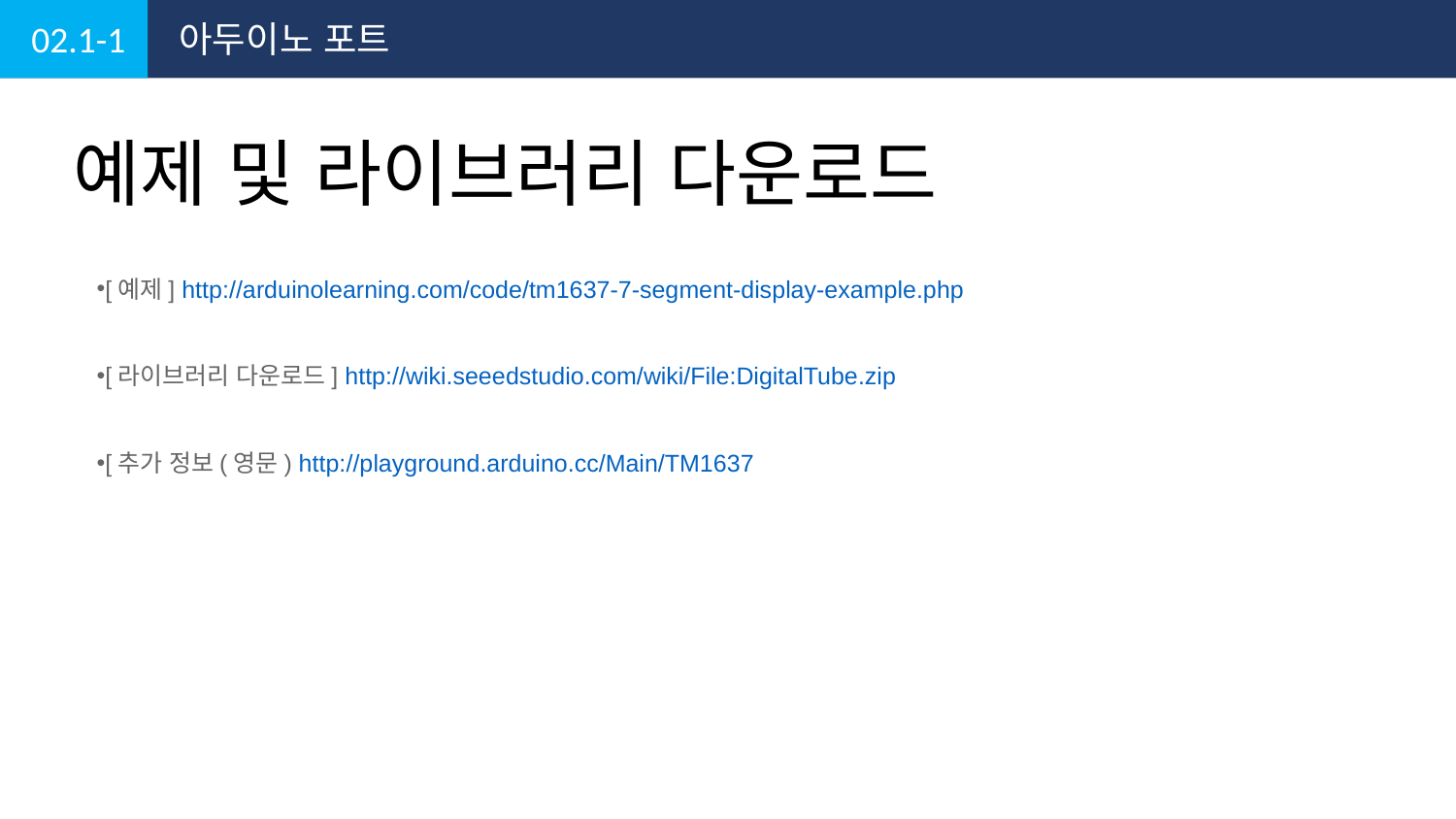

02.1-1
아두이노 포트
예제 및 라이브러리 다운로드
[예제] http://arduinolearning.com/code/tm1637-7-segment-display-example.php
[라이브러리 다운로드] http://wiki.seeedstudio.com/wiki/File:DigitalTube.zip
[추가 정보(영문) http://playground.arduino.cc/Main/TM1637